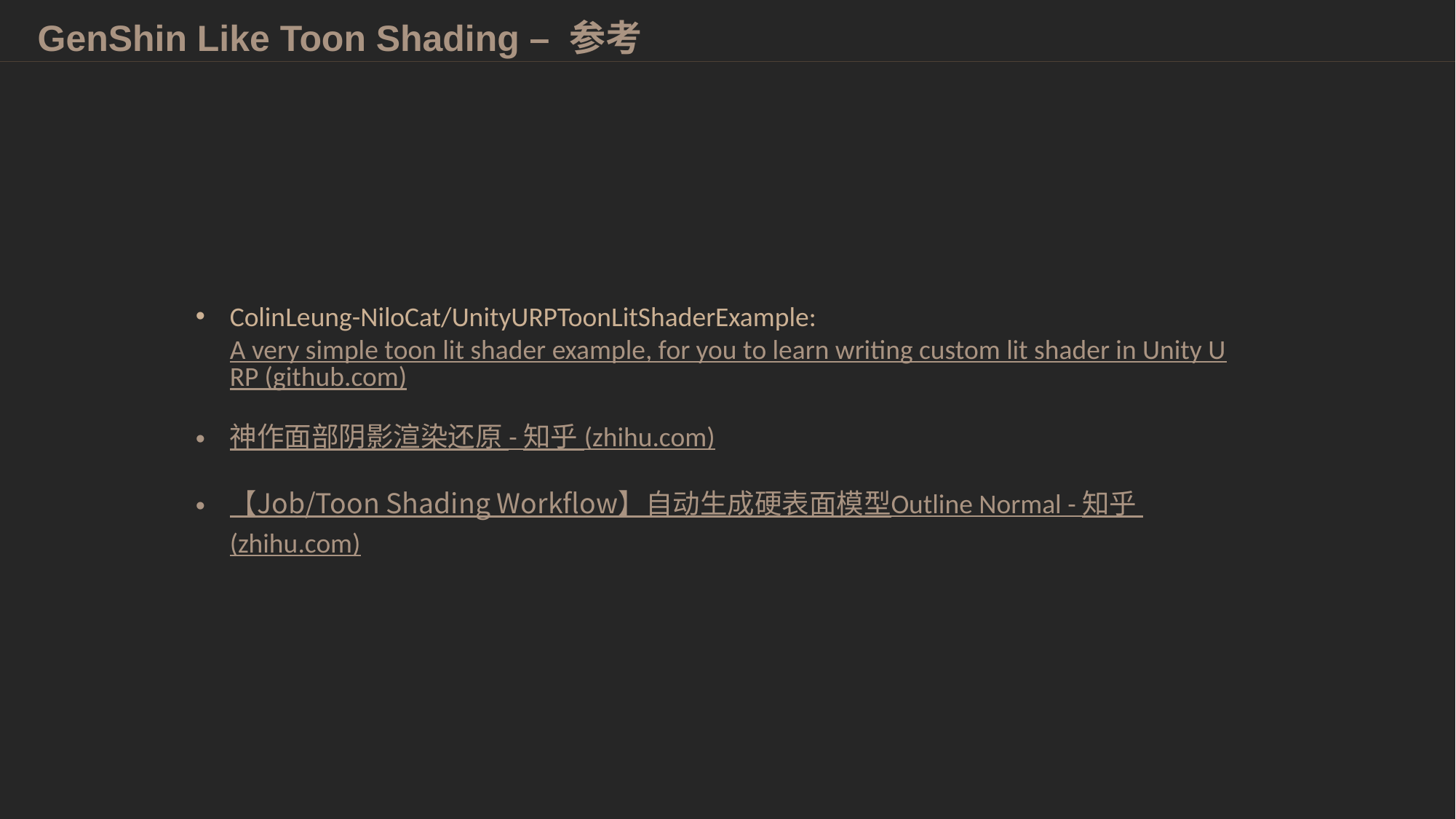

GenShin Like Toon Shading – 参考
ColinLeung-NiloCat/UnityURPToonLitShaderExample: A very simple toon lit shader example, for you to learn writing custom lit shader in Unity URP (github.com)
神作面部阴影渲染还原 - 知乎 (zhihu.com)
【Job/Toon Shading Workflow】自动生成硬表面模型Outline Normal - 知乎 (zhihu.com)